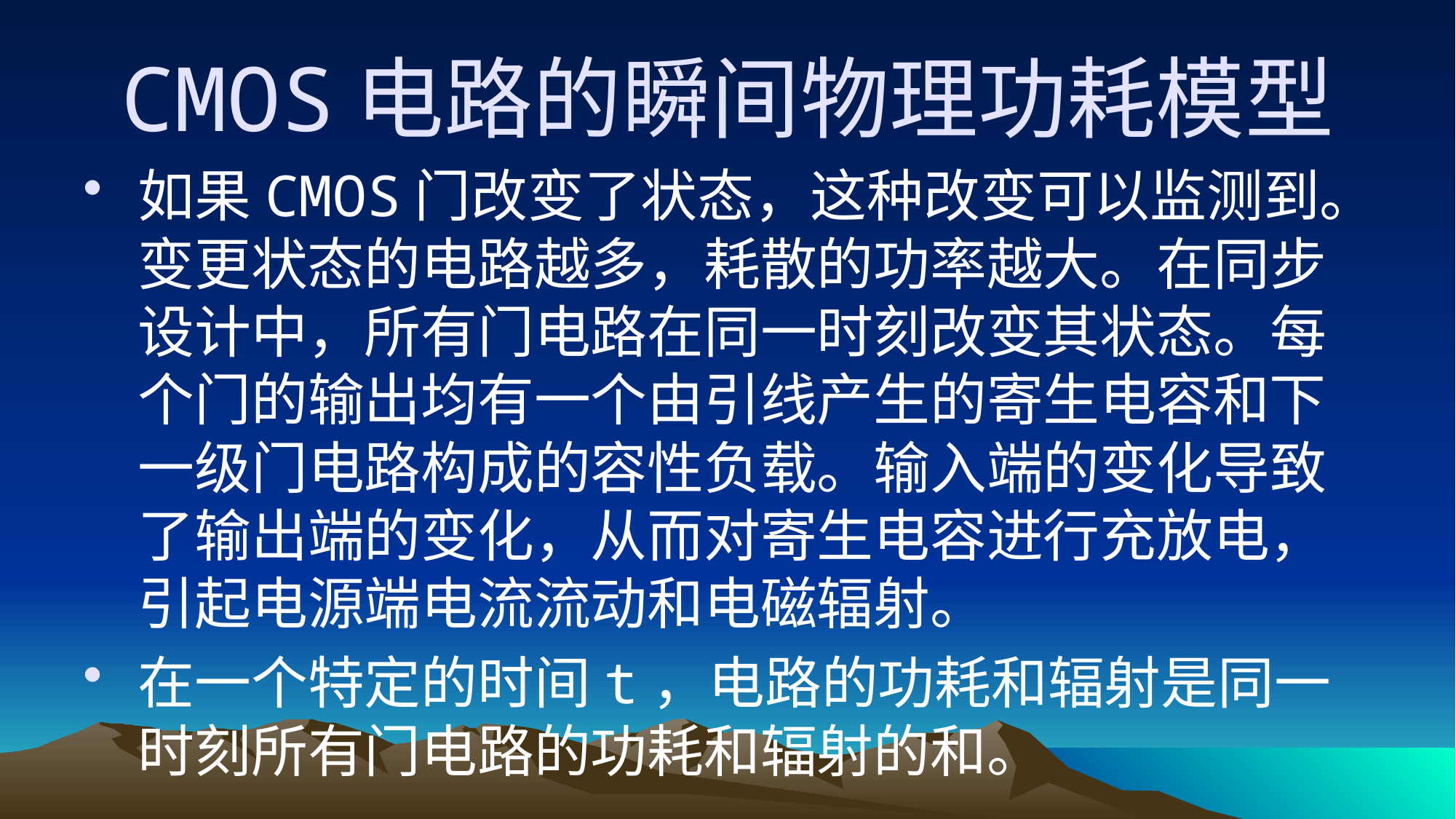

# CMOS电路的瞬间物理功耗模型
如果CMOS门改变了状态，这种改变可以监测到。变更状态的电路越多，耗散的功率越大。在同步设计中，所有门电路在同一时刻改变其状态。每个门的输出均有一个由引线产生的寄生电容和下一级门电路构成的容性负载。输入端的变化导致了输出端的变化，从而对寄生电容进行充放电，引起电源端电流流动和电磁辐射。
在一个特定的时间t，电路的功耗和辐射是同一时刻所有门电路的功耗和辐射的和。